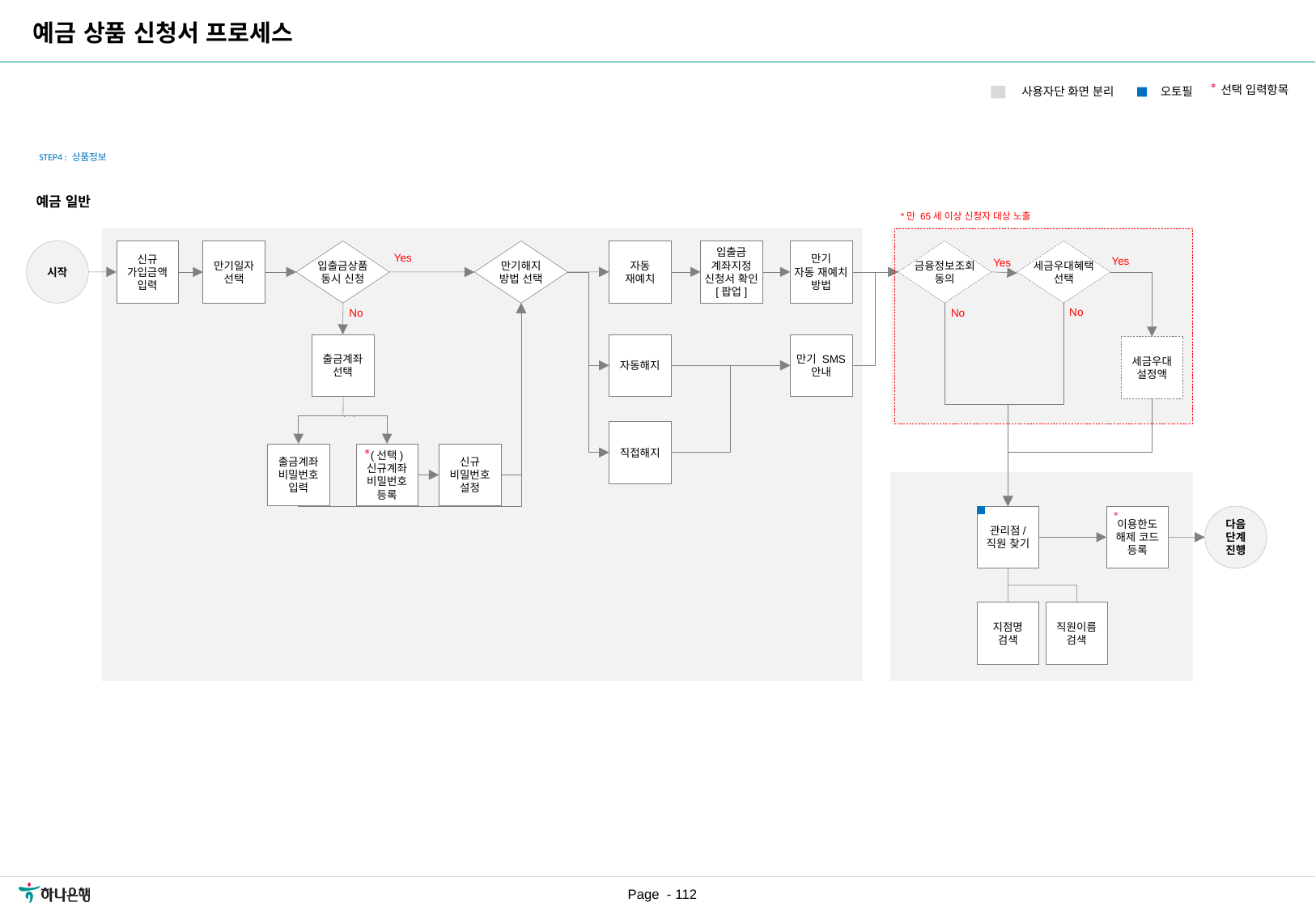

| 요구사항ID |
| --- |
| REQ\_URR\_019 |
| REQ\_URR\_024 |
|  |
|  |
|  |
|  |
|  |
예금 상품 신청서 프로세스
*선택 입력항목
오토필
사용자단 화면 분리

STEP4 : 상품정보
예금 일반
*만 65세 이상 신청자 대상 노출

자동
재예치
입출금
계좌지정
신청서 확인
[팝업]
만기
자동 재예치
방법
금융정보조회
동의
세금우대혜택
선택
시작
신규
가입금액
입력
만기일자
선택
입출금상품
동시 신청
만기해지
방법 선택
Yes
Yes
Yes
No
No
No
출금계좌
선택
자동해지
만기 SMS
안내
세금우대
설정액
직접해지
*
출금계좌
비밀번호
입력
(선택)
신규계좌
비밀번호
등록
신규
비밀번호
설정

*
관리점/
직원 찾기
이용한도
해제 코드
등록
다음
단계
진행

지점명
검색
직원이름
검색